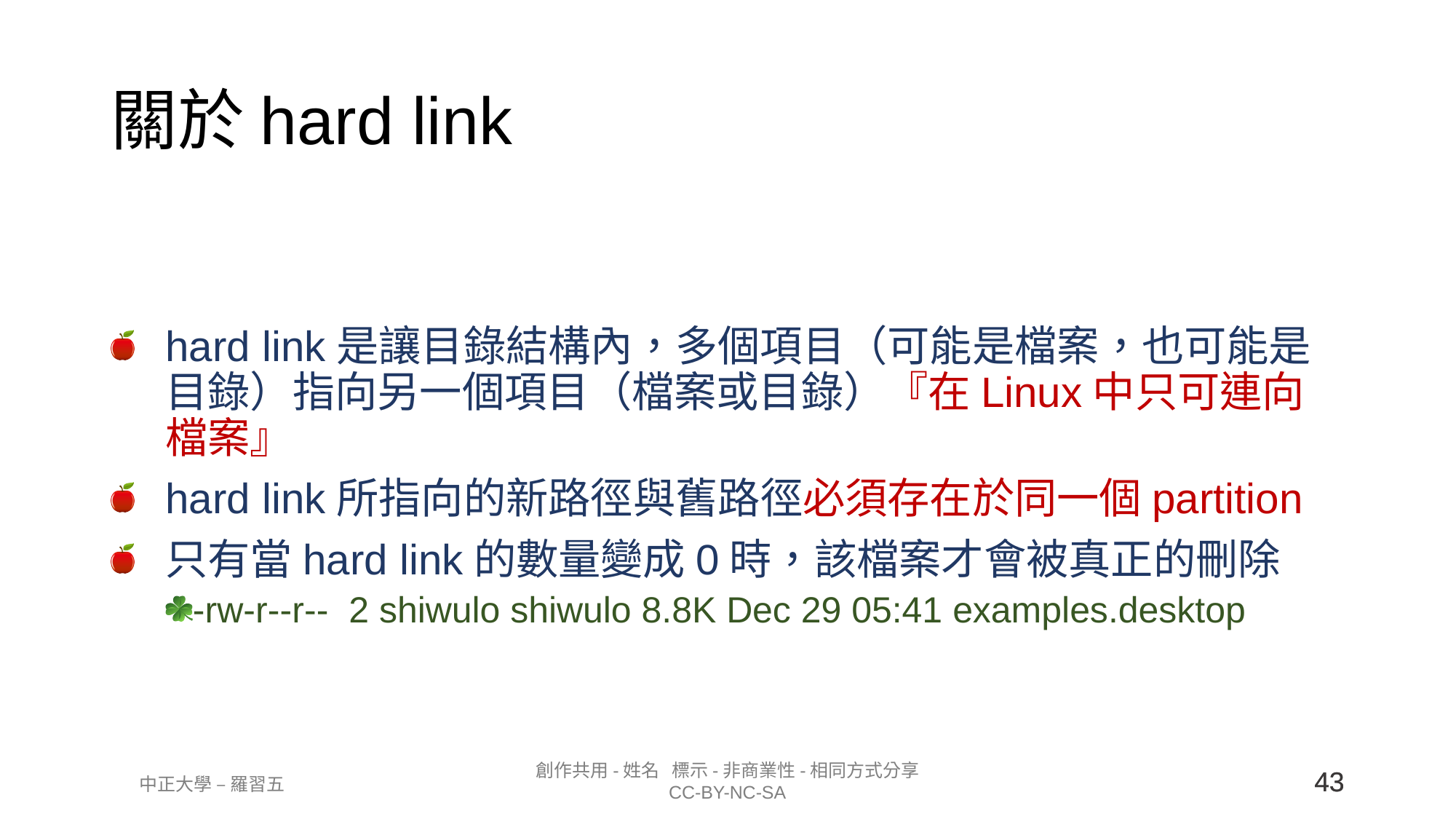

# 關於hard link
hard link是讓目錄結構內，多個項目（可能是檔案，也可能是目錄）指向另一個項目（檔案或目錄）『在Linux中只可連向檔案』
hard link所指向的新路徑與舊路徑必須存在於同一個partition
只有當hard link的數量變成0時，該檔案才會被真正的刪除
-rw-r--r--  2 shiwulo shiwulo 8.8K Dec 29 05:41 examples.desktop